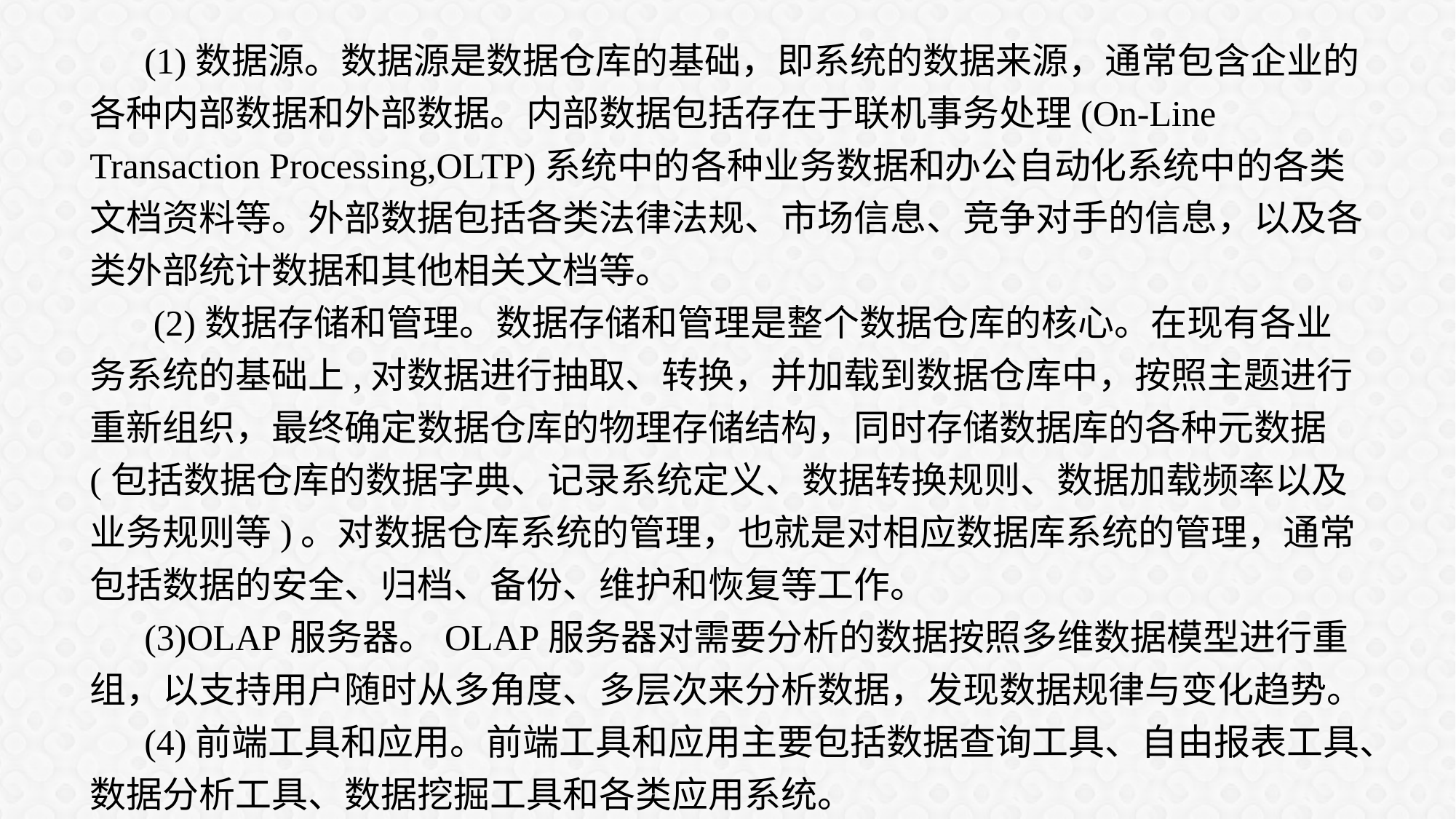

(1)数据源。数据源是数据仓库的基础，即系统的数据来源，通常包含企业的各种内部数据和外部数据。内部数据包括存在于联机事务处理(On-Line Transaction Processing,OLTP)系统中的各种业务数据和办公自动化系统中的各类文档资料等。外部数据包括各类法律法规、市场信息、竞争对手的信息，以及各类外部统计数据和其他相关文档等。
       (2)数据存储和管理。数据存储和管理是整个数据仓库的核心。在现有各业务系统的基础上,对数据进行抽取、转换，并加载到数据仓库中，按照主题进行重新组织，最终确定数据仓库的物理存储结构，同时存储数据库的各种元数据(包括数据仓库的数据字典、记录系统定义、数据转换规则、数据加载频率以及业务规则等)。对数据仓库系统的管理，也就是对相应数据库系统的管理，通常包括数据的安全、归档、备份、维护和恢复等工作。
      (3)OLAP服务器。OLAP服务器对需要分析的数据按照多维数据模型进行重组，以支持用户随时从多角度、多层次来分析数据，发现数据规律与变化趋势。
      (4)前端工具和应用。前端工具和应用主要包括数据查询工具、自由报表工具、数据分析工具、数据挖掘工具和各类应用系统。